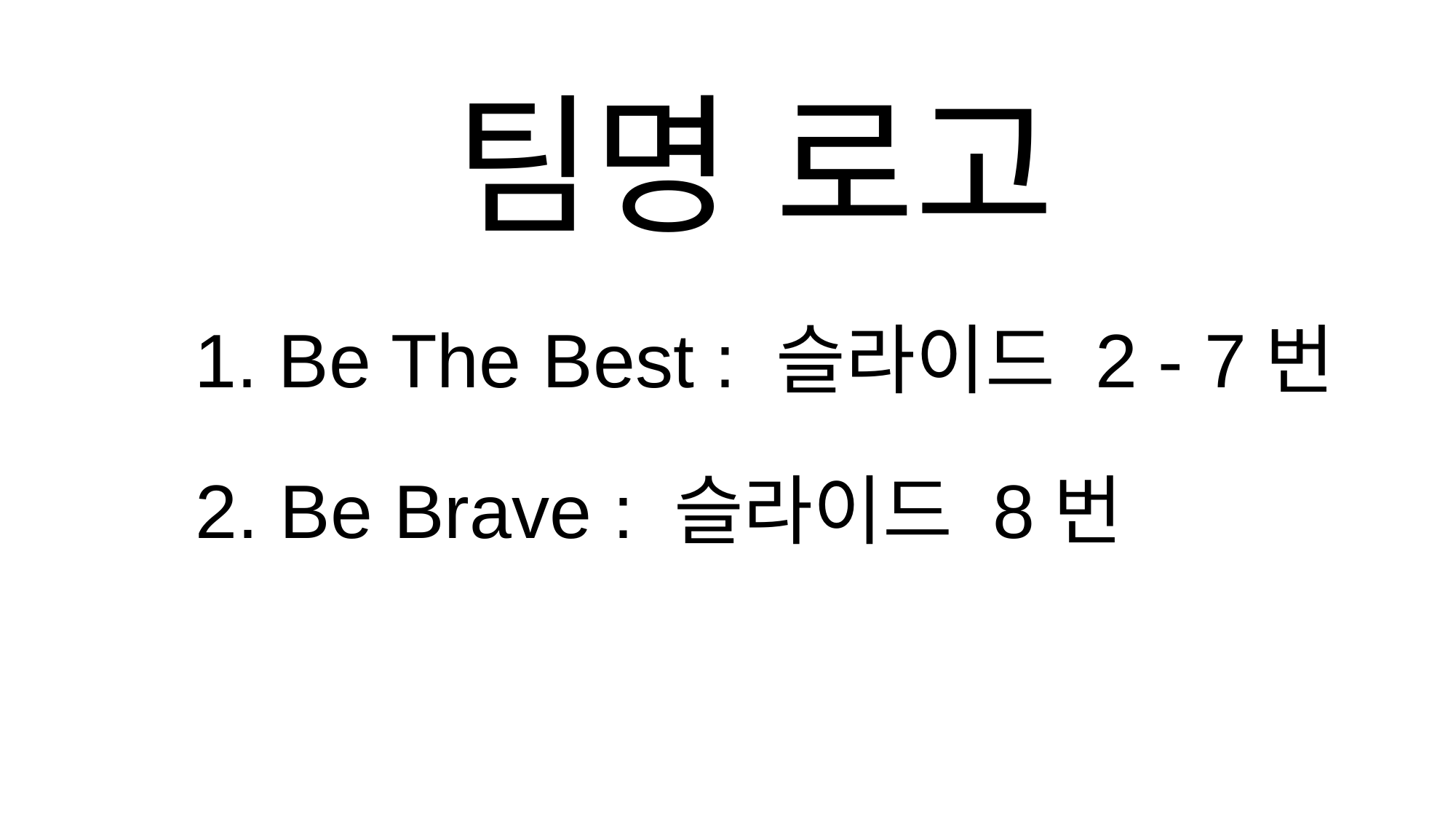

팀명 로고
1. Be The Best : 슬라이드 2 - 7번
2. Be Brave : 슬라이드 8번